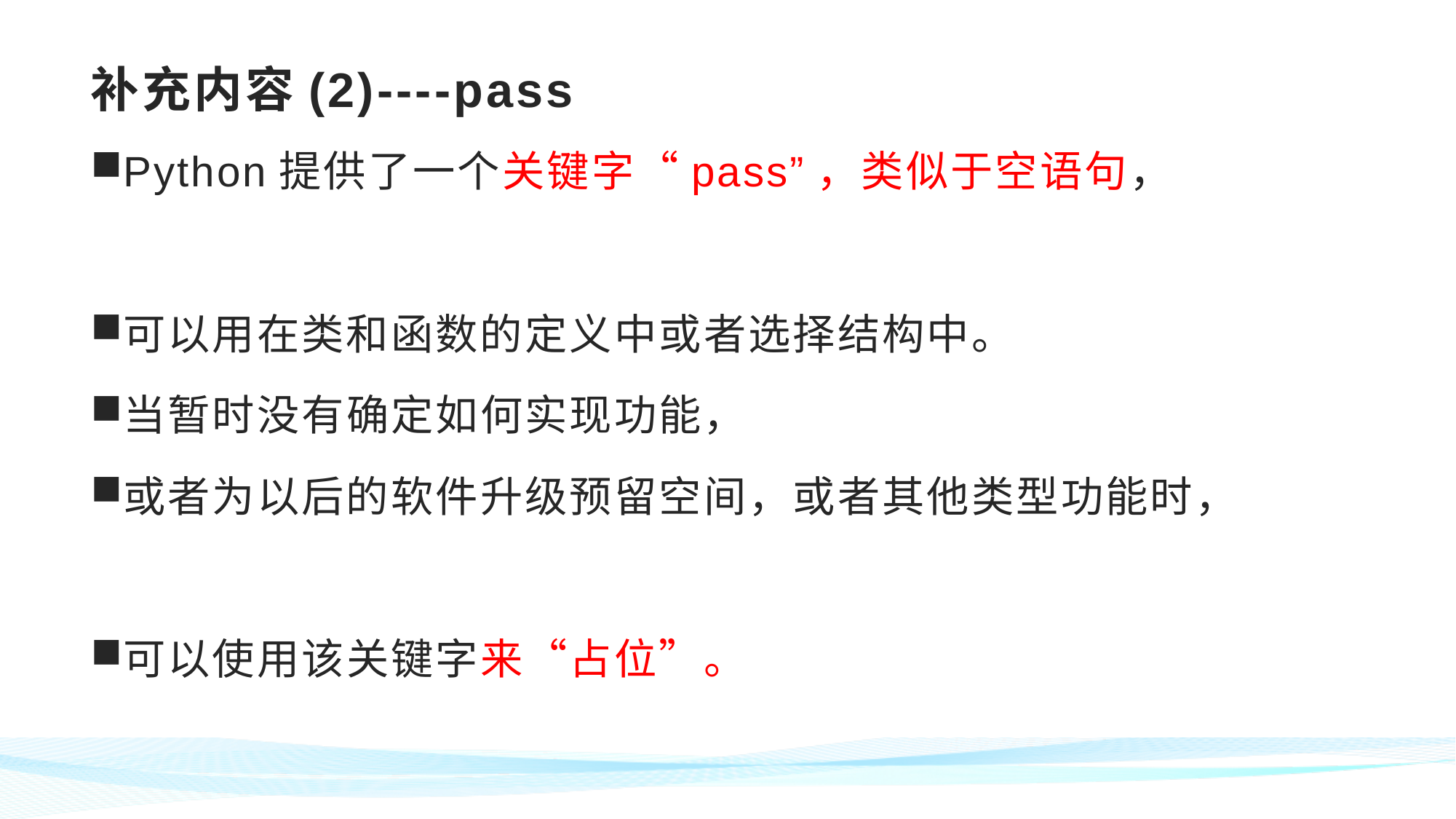

# 补充内容(2)----pass
Python提供了一个关键字“pass”，类似于空语句，

可以用在类和函数的定义中或者选择结构中。
当暂时没有确定如何实现功能，
或者为以后的软件升级预留空间，或者其他类型功能时，

可以使用该关键字来“占位”。